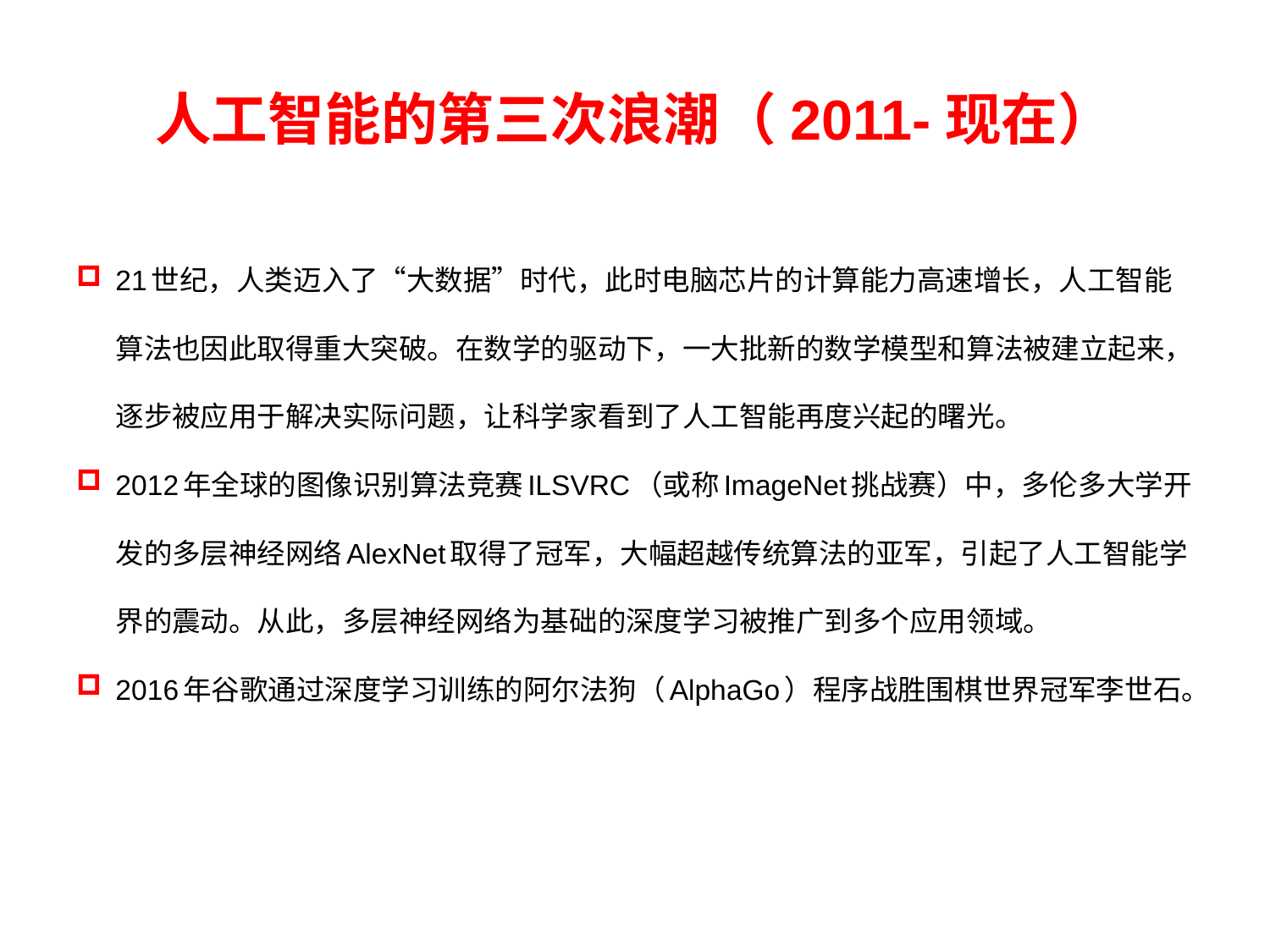

# 人工智能的第三次浪潮（2011-现在）
21世纪，人类迈入了“大数据”时代，此时电脑芯片的计算能力高速增长，人工智能算法也因此取得重大突破。在数学的驱动下，一大批新的数学模型和算法被建立起来，逐步被应用于解决实际问题，让科学家看到了人工智能再度兴起的曙光。
2012年全球的图像识别算法竞赛ILSVRC（或称ImageNet挑战赛）中，多伦多大学开发的多层神经网络AlexNet取得了冠军，大幅超越传统算法的亚军，引起了人工智能学界的震动。从此，多层神经网络为基础的深度学习被推广到多个应用领域。
2016年谷歌通过深度学习训练的阿尔法狗（AlphaGo）程序战胜围棋世界冠军李世石。